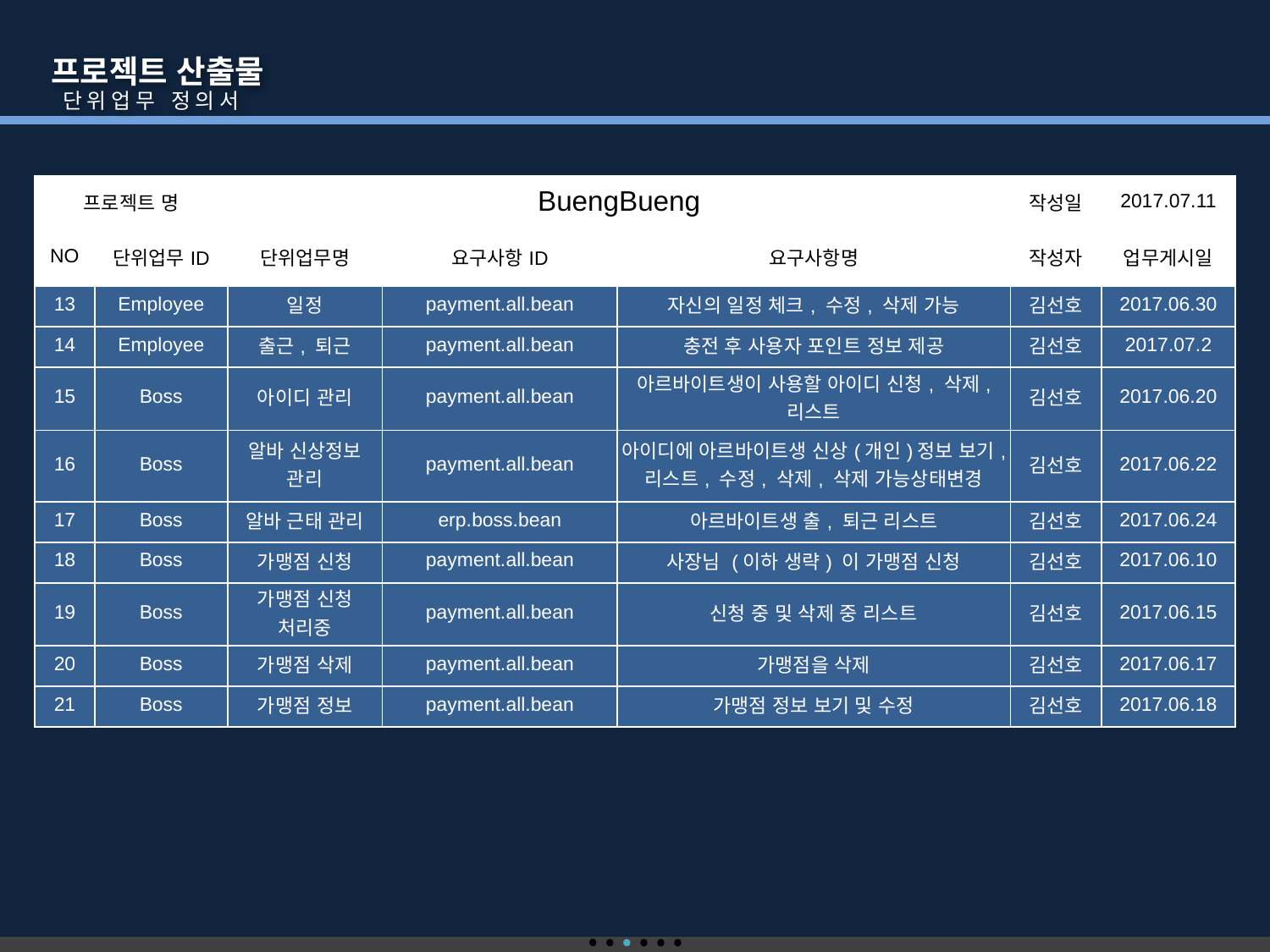

프로젝트 산출물
  단위업무 정의서

| 프로젝트 명 |  | BuengBueng |  |  | 작성일 | 2017.07.11 |
| --- | --- | --- | --- | --- | --- | --- |
| NO | 단위업무ID | 단위업무명 | 요구사항ID | 요구사항명 | 작성자 | 업무게시일 |
| 13 | Employee | 일정 | payment.all.bean | 자신의 일정 체크, 수정, 삭제 가능 | 김선호 | 2017.06.30 |
| 14 | Employee | 출근, 퇴근 | payment.all.bean | 충전 후 사용자 포인트 정보 제공 | 김선호 | 2017.07.2 |
| 15 | Boss | 아이디 관리 | payment.all.bean | 아르바이트생이 사용할 아이디 신청, 삭제, 리스트 | 김선호 | 2017.06.20 |
| 16 | Boss | 알바 신상정보 관리 | payment.all.bean | 아이디에 아르바이트생 신상(개인)정보 보기, 리스트, 수정, 삭제, 삭제 가능상태변경 | 김선호 | 2017.06.22 |
| 17 | Boss | 알바 근태 관리 | erp.boss.bean | 아르바이트생 출, 퇴근 리스트 | 김선호 | 2017.06.24 |
| 18 | Boss | 가맹점 신청 | payment.all.bean | 사장님 (이하 생략) 이 가맹점 신청 | 김선호 | 2017.06.10 |
| 19 | Boss | 가맹점 신청 처리중 | payment.all.bean | 신청 중 및 삭제 중 리스트 | 김선호 | 2017.06.15 |
| 20 | Boss | 가맹점 삭제 | payment.all.bean | 가맹점을 삭제 | 김선호 | 2017.06.17 |
| 21 | Boss | 가맹점 정보 | payment.all.bean | 가맹점 정보 보기 및 수정 | 김선호 | 2017.06.18 |